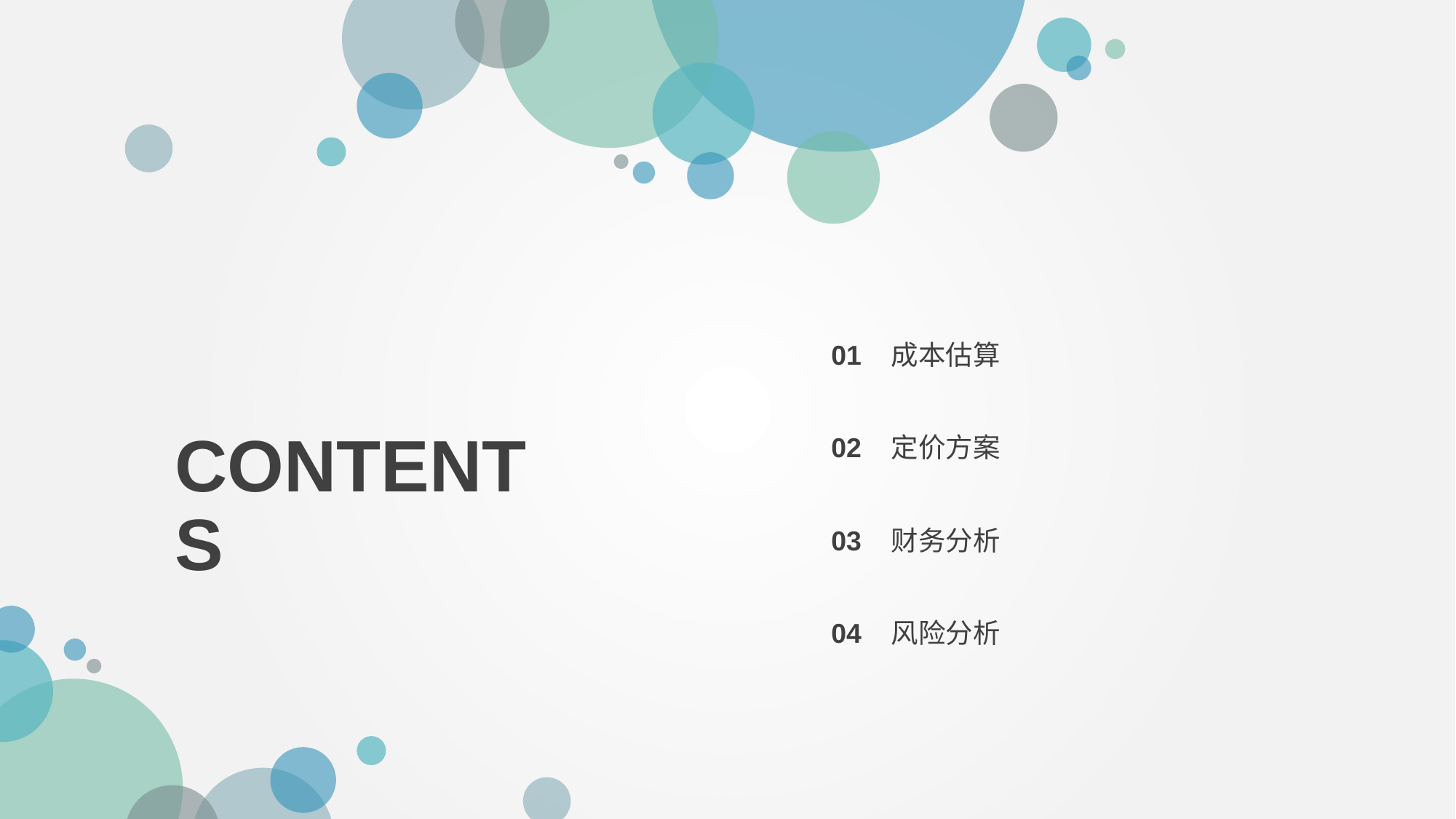

01   成本估算
02   定价方案
CONTENTS
03   财务分析
04   风险分析